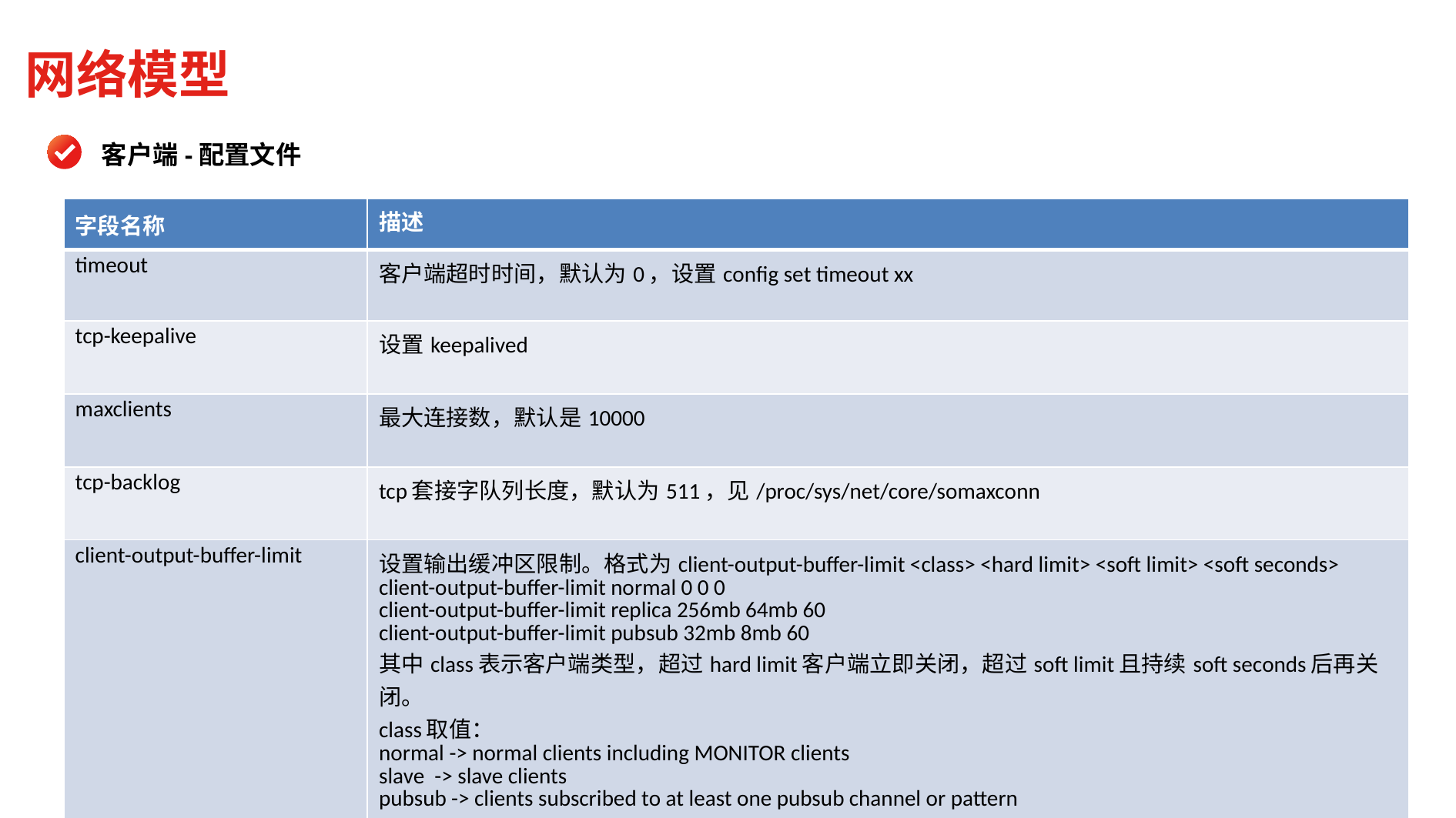

网络模型
客户端-配置文件

| 字段名称 | 描述 |
| --- | --- |
| timeout | 客户端超时时间，默认为0，设置config set timeout xx |
| tcp-keepalive | 设置keepalived |
| maxclients | 最大连接数，默认是10000 |
| tcp-backlog | tcp套接字队列长度，默认为511，见/proc/sys/net/core/somaxconn |
| client-output-buffer-limit | 设置输出缓冲区限制。格式为client-output-buffer-limit <class> <hard limit> <soft limit> <soft seconds> client-output-buffer-limit normal 0 0 0 client-output-buffer-limit replica 256mb 64mb 60 client-output-buffer-limit pubsub 32mb 8mb 60 其中class表示客户端类型，超过hard limit客户端立即关闭，超过soft limit且持续soft seconds后再关闭。 class取值： normal -> normal clients including MONITOR clients slave -> slave clients pubsub -> clients subscribed to at least one pubsub channel or pattern |